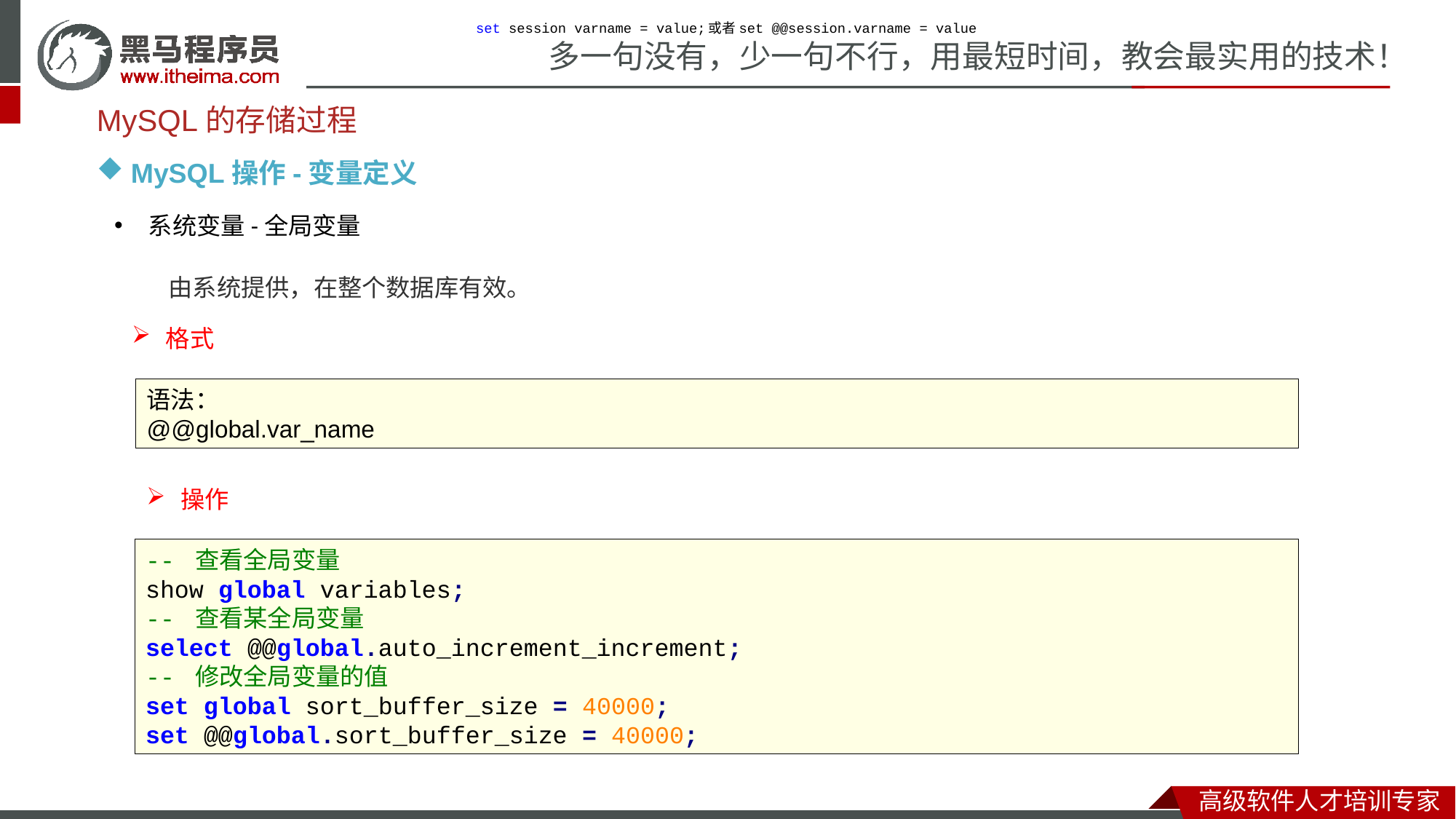

set session varname = value;或者set @@session.varname = value
MySQL的存储过程
MySQL操作-变量定义
系统变量-全局变量
由系统提供，在整个数据库有效。
格式
语法：
@@global.var_name
操作
-- 查看全局变量
show global variables;
-- 查看某全局变量
select @@global.auto_increment_increment;
-- 修改全局变量的值
set global sort_buffer_size = 40000;
set @@global.sort_buffer_size = 40000;